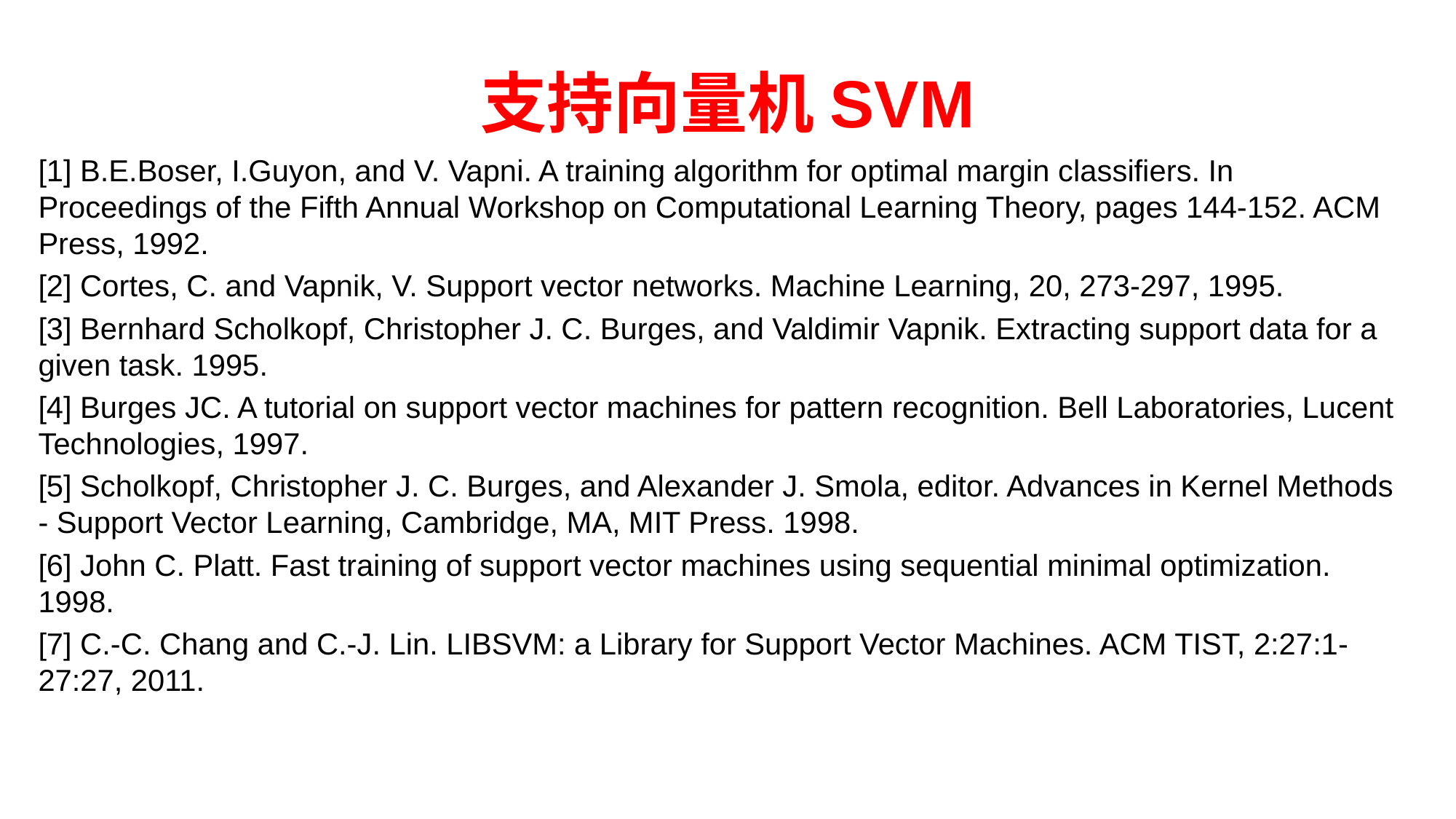

# 支持向量机SVM
[1] B.E.Boser, I.Guyon, and V. Vapni. A training algorithm for optimal margin classifiers. In Proceedings of the Fifth Annual Workshop on Computational Learning Theory, pages 144-152. ACM Press, 1992.
[2] Cortes, C. and Vapnik, V. Support vector networks. Machine Learning, 20, 273-297, 1995.
[3] Bernhard Scholkopf, Christopher J. C. Burges, and Valdimir Vapnik. Extracting support data for a given task. 1995.
[4] Burges JC. A tutorial on support vector machines for pattern recognition. Bell Laboratories, Lucent Technologies, 1997.
[5] Scholkopf, Christopher J. C. Burges, and Alexander J. Smola, editor. Advances in Kernel Methods - Support Vector Learning, Cambridge, MA, MIT Press. 1998.
[6] John C. Platt. Fast training of support vector machines using sequential minimal optimization. 1998.
[7] C.-C. Chang and C.-J. Lin. LIBSVM: a Library for Support Vector Machines. ACM TIST, 2:27:1-27:27, 2011.